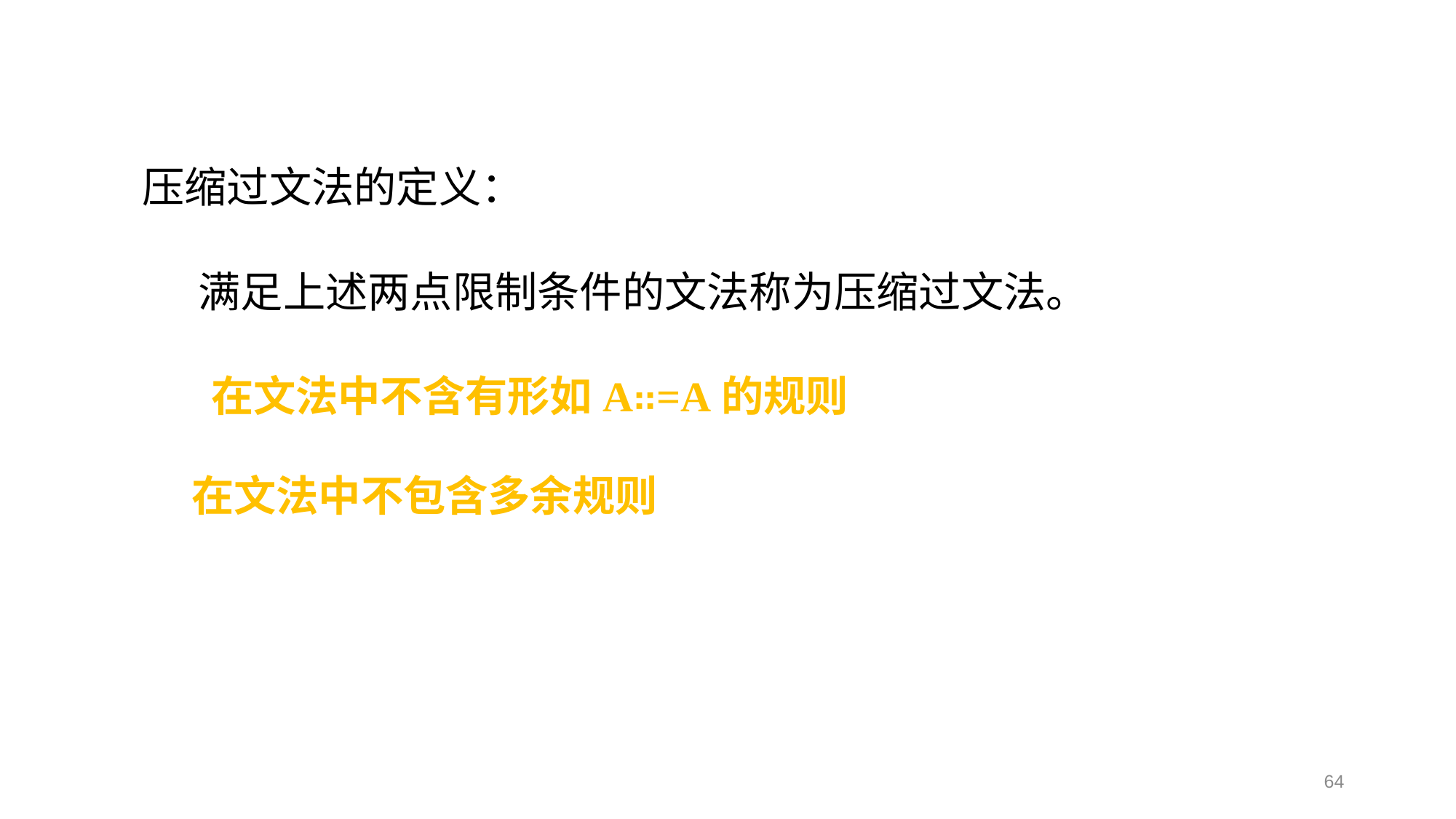

压缩过文法的定义：
满足上述两点限制条件的文法称为压缩过文法。
在文法中不含有形如A∷=A的规则
在文法中不包含多余规则
64